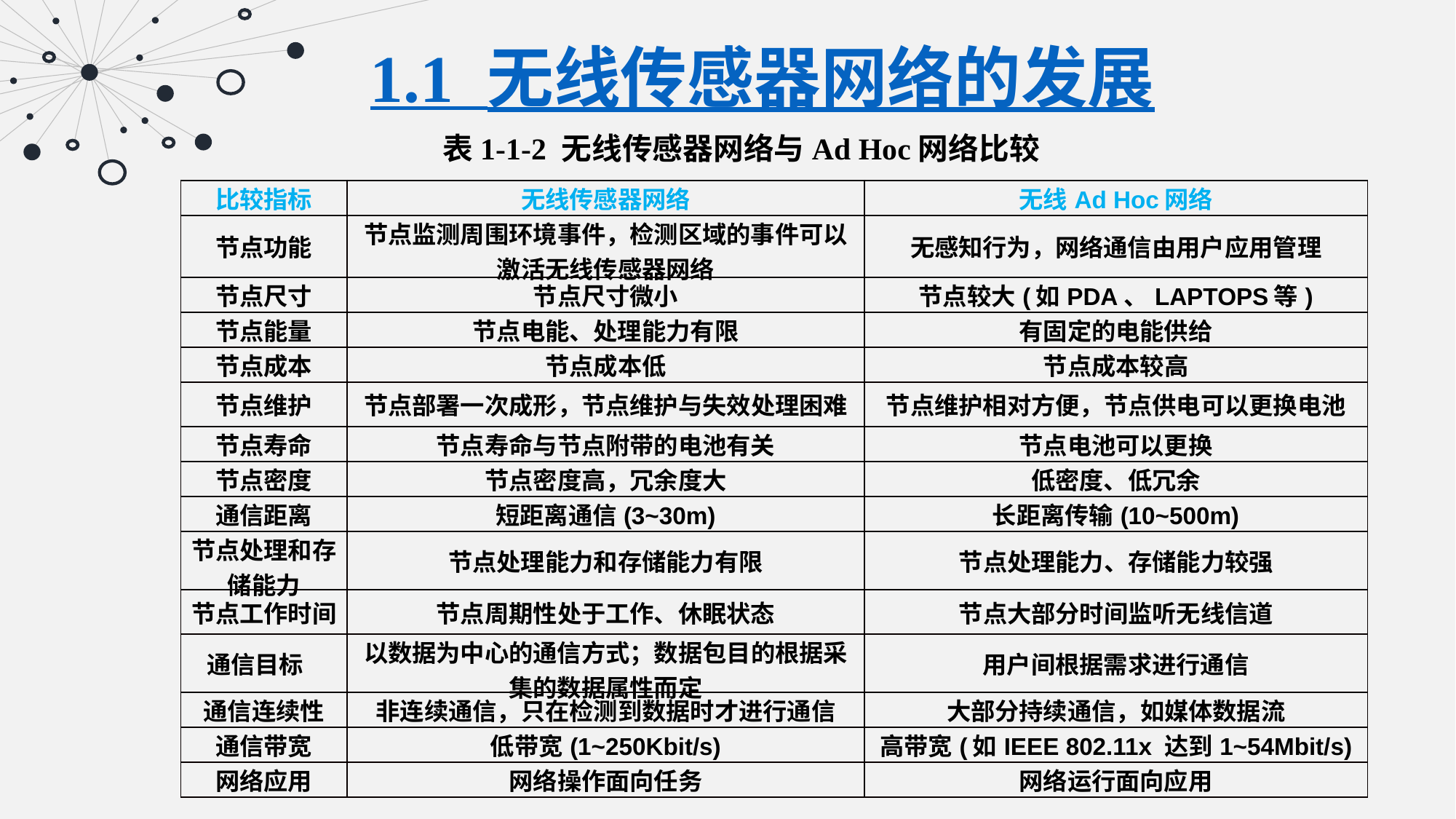

1.1  无线传感器网络的发展
表1-1-2 无线传感器网络与Ad Hoc网络比较
| 比较指标 | 无线传感器网络 | 无线Ad Hoc网络 |
| --- | --- | --- |
| 节点功能 | 节点监测周围环境事件，检测区域的事件可以激活无线传感器网络 | 无感知行为，网络通信由用户应用管理 |
| 节点尺寸 | 节点尺寸微小 | 节点较大(如PDA、LAPTOPS等) |
| 节点能量 | 节点电能、处理能力有限 | 有固定的电能供给 |
| 节点成本 | 节点成本低 | 节点成本较高 |
| 节点维护 | 节点部署一次成形，节点维护与失效处理困难 | 节点维护相对方便，节点供电可以更换电池 |
| 节点寿命 | 节点寿命与节点附带的电池有关 | 节点电池可以更换 |
| 节点密度 | 节点密度高，冗余度大 | 低密度、低冗余 |
| 通信距离 | 短距离通信(3~30m) | 长距离传输(10~500m) |
| 节点处理和存储能力 | 节点处理能力和存储能力有限 | 节点处理能力、存储能力较强 |
| 节点工作时间 | 节点周期性处于工作、休眠状态 | 节点大部分时间监听无线信道 |
| 通信目标 | 以数据为中心的通信方式；数据包目的根据采集的数据属性而定 | 用户间根据需求进行通信 |
| 通信连续性 | 非连续通信，只在检测到数据时才进行通信 | 大部分持续通信，如媒体数据流 |
| 通信带宽 | 低带宽(1~250Kbit/s) | 高带宽(如IEEE 802.11x 达到1~54Mbit/s) |
| 网络应用 | 网络操作面向任务 | 网络运行面向应用 |